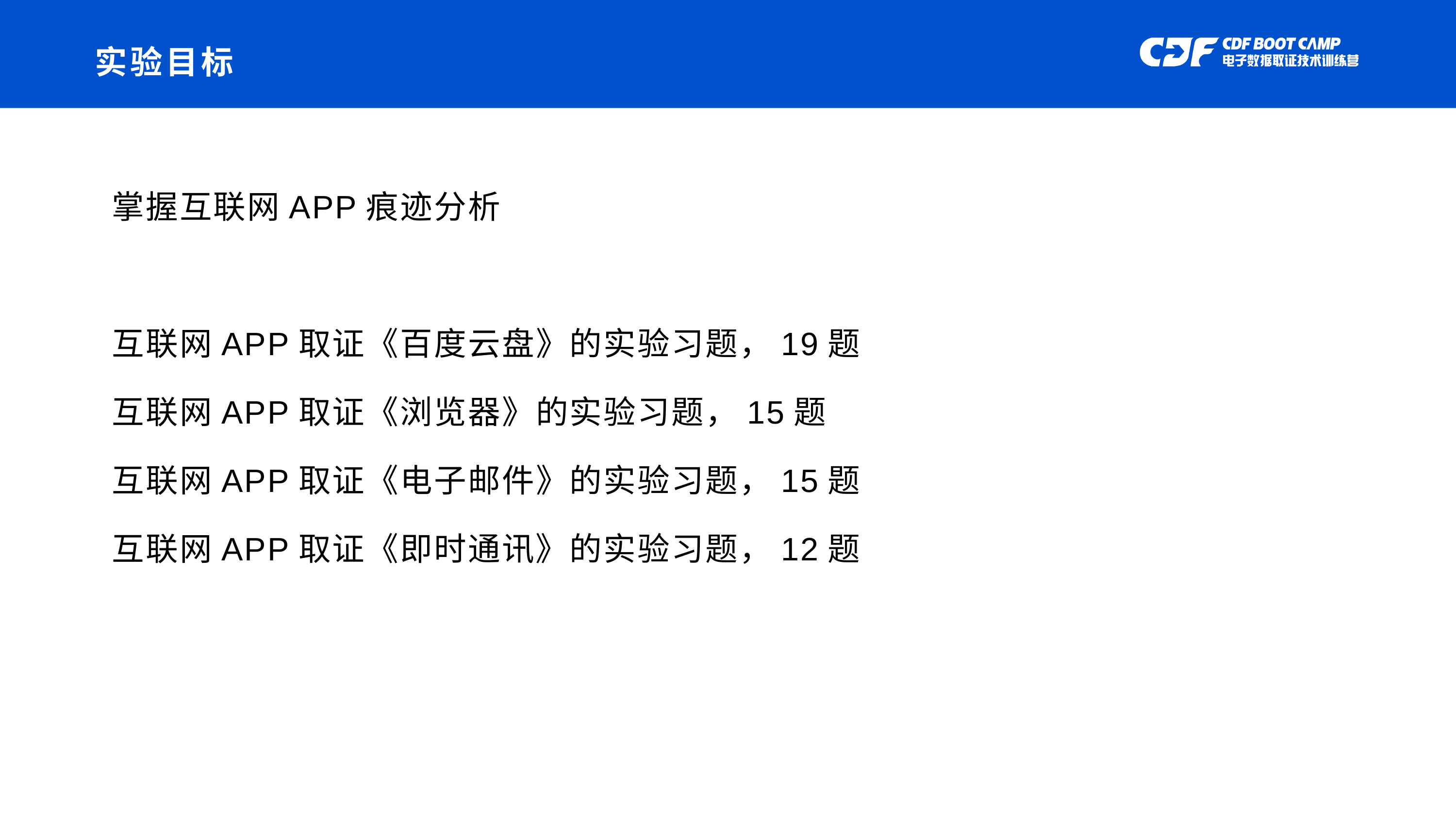

# 实验目标
掌握互联网APP痕迹分析

互联网APP取证《百度云盘》的实验习题，19题
互联网APP取证《浏览器》的实验习题，15题
互联网APP取证《电子邮件》的实验习题，15题
互联网APP取证《即时通讯》的实验习题，12题